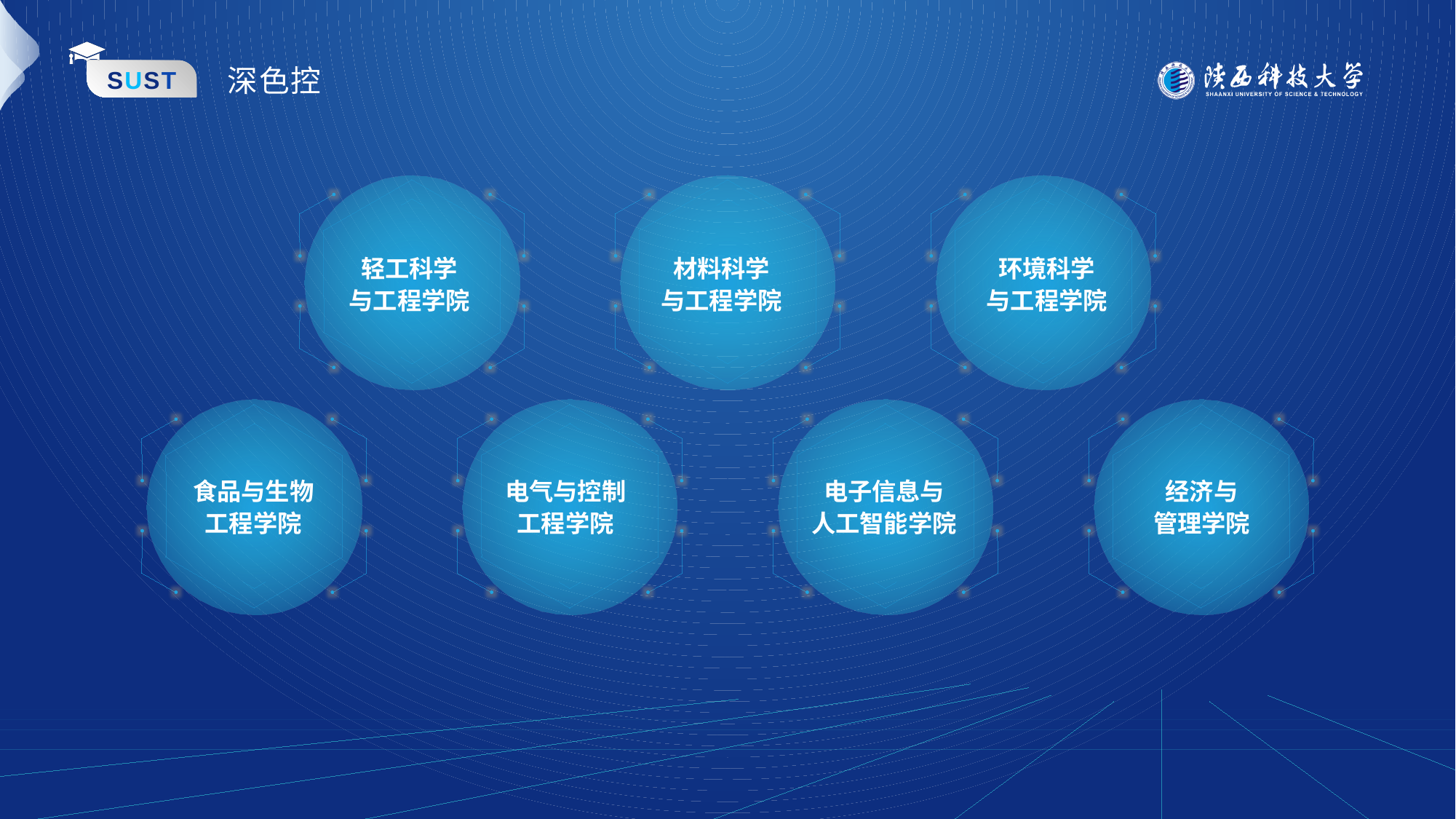

深色控

轻工科学
与工程学院
材料科学
与工程学院
环境科学
与工程学院

食品与生物
工程学院
电气与控制
工程学院
电子信息与
人工智能学院
经济与
管理学院